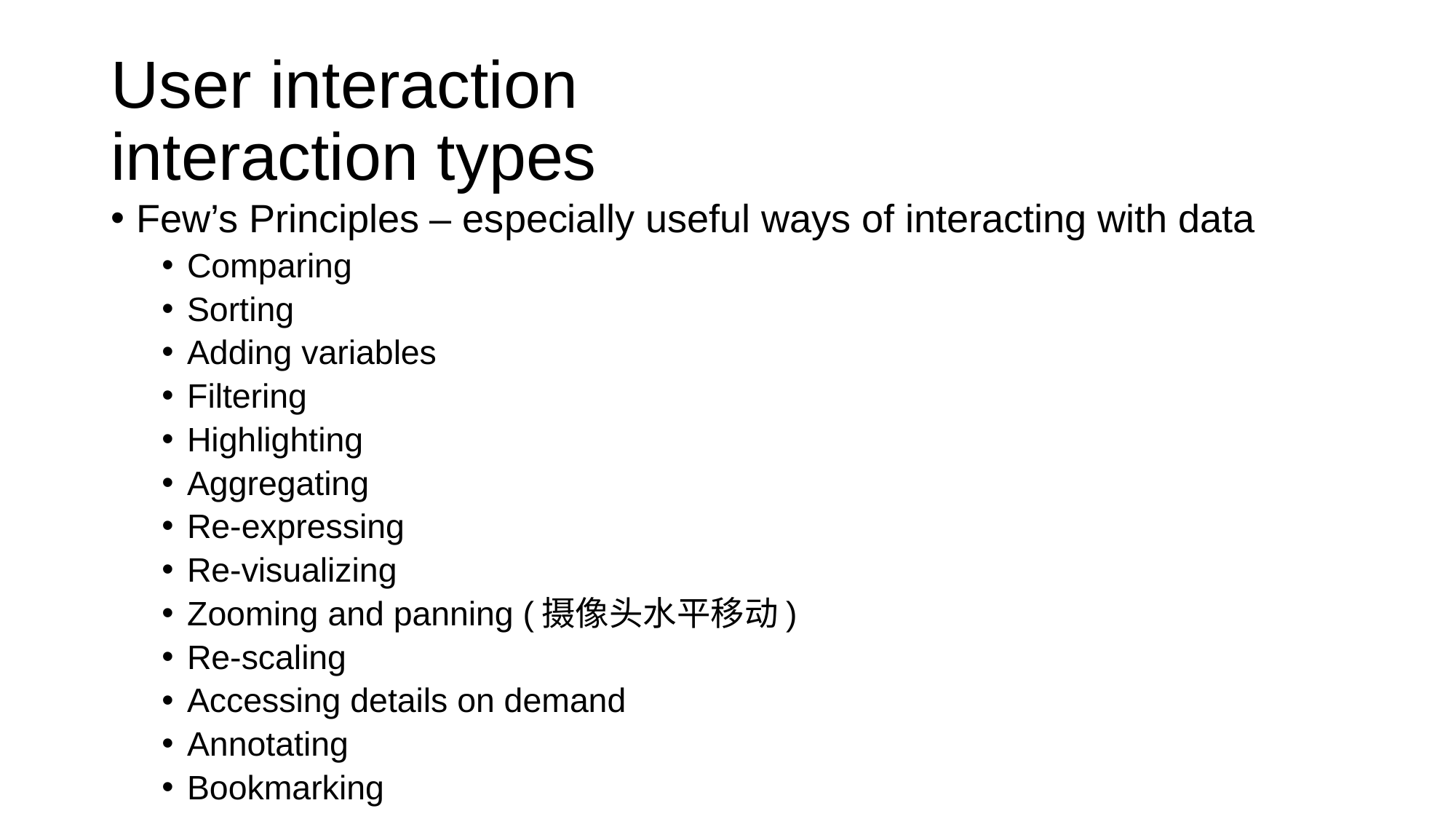

# User interaction interaction types
Few’s Principles – especially useful ways of interacting with data
Comparing
Sorting
Adding variables
Filtering
Highlighting
Aggregating
Re-expressing
Re-visualizing
Zooming and panning (摄像头水平移动)
Re-scaling
Accessing details on demand
Annotating
Bookmarking